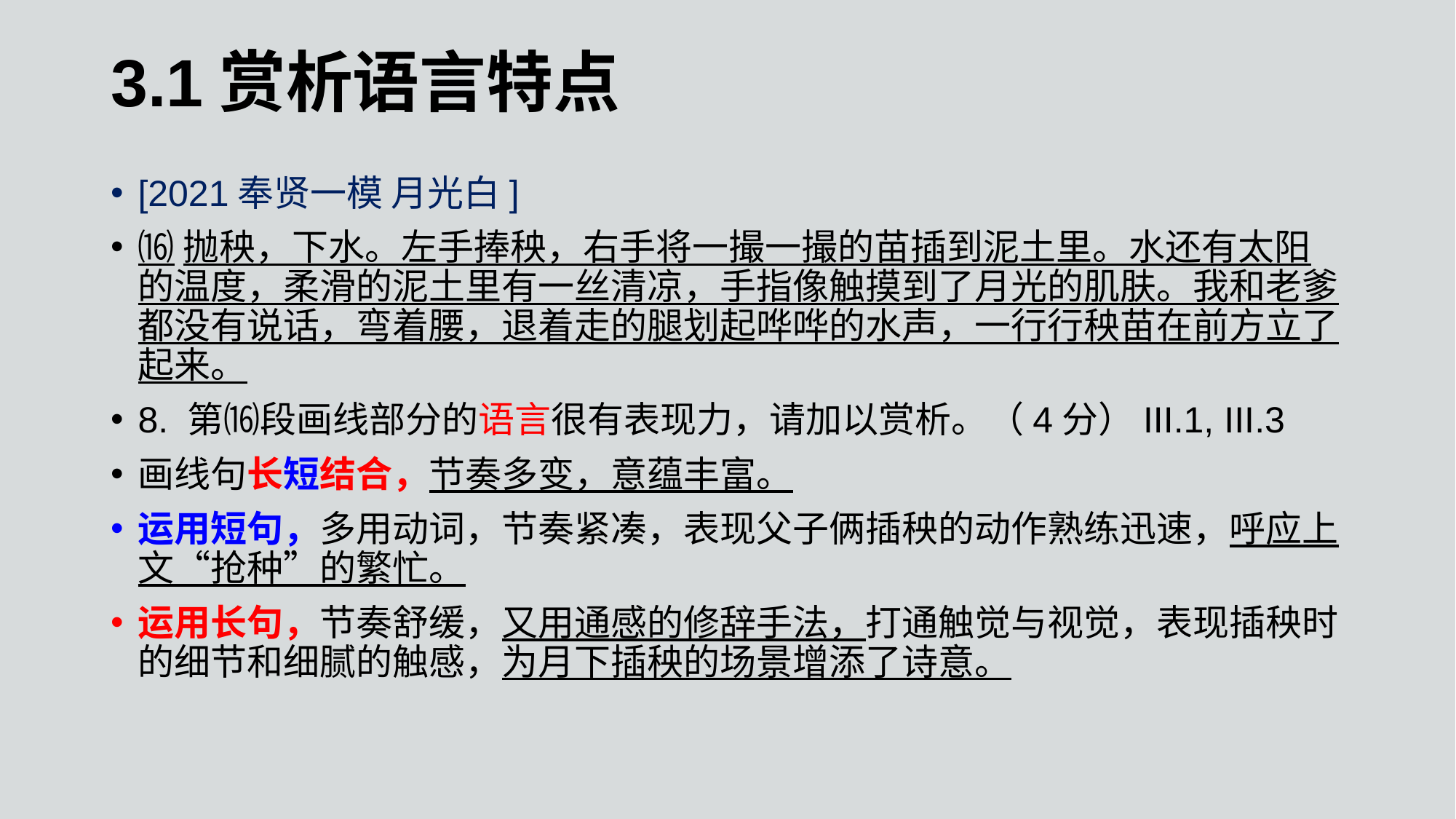

3.1赏析语言特点
[2021奉贤一模 月光白]
⒃抛秧，下水。左手捧秧，右手将一撮一撮的苗插到泥土里。水还有太阳的温度，柔滑的泥土里有一丝清凉，手指像触摸到了月光的肌肤。我和老爹都没有说话，弯着腰，退着走的腿划起哗哗的水声，一行行秧苗在前方立了起来。
8. 第⒃段画线部分的语言很有表现力，请加以赏析。（4分）III.1, III.3
画线句长短结合，节奏多变，意蕴丰富。
运用短句，多用动词，节奏紧凑，表现父子俩插秧的动作熟练迅速，呼应上文“抢种”的繁忙。
运用长句，节奏舒缓，又用通感的修辞手法，打通触觉与视觉，表现插秧时的细节和细腻的触感，为月下插秧的场景增添了诗意。